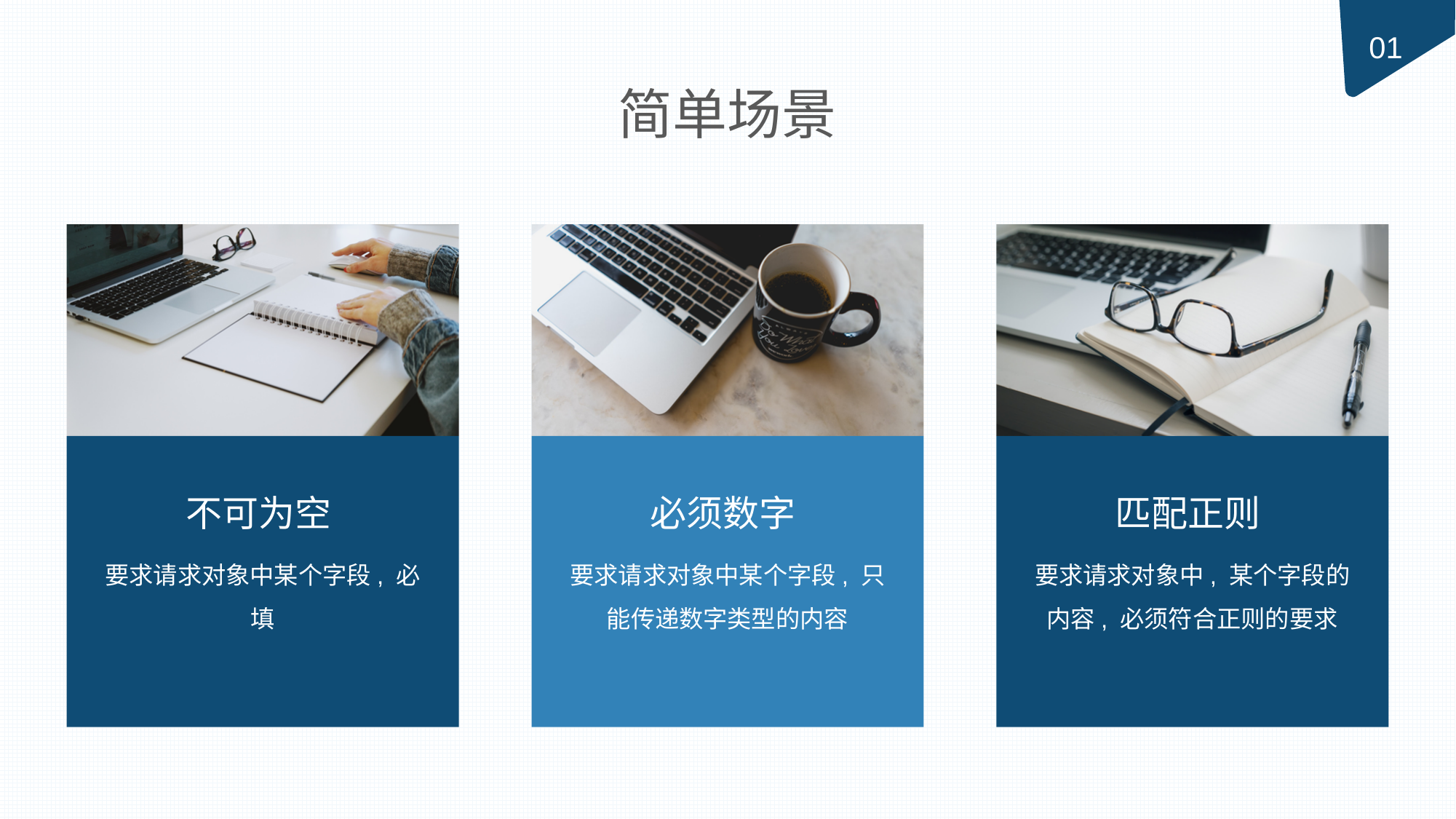

01
简单场景

不可为空
要求请求对象中某个字段, 必填

必须数字
要求请求对象中某个字段, 只能传递数字类型的内容

匹配正则
要求请求对象中, 某个字段的内容, 必须符合正则的要求